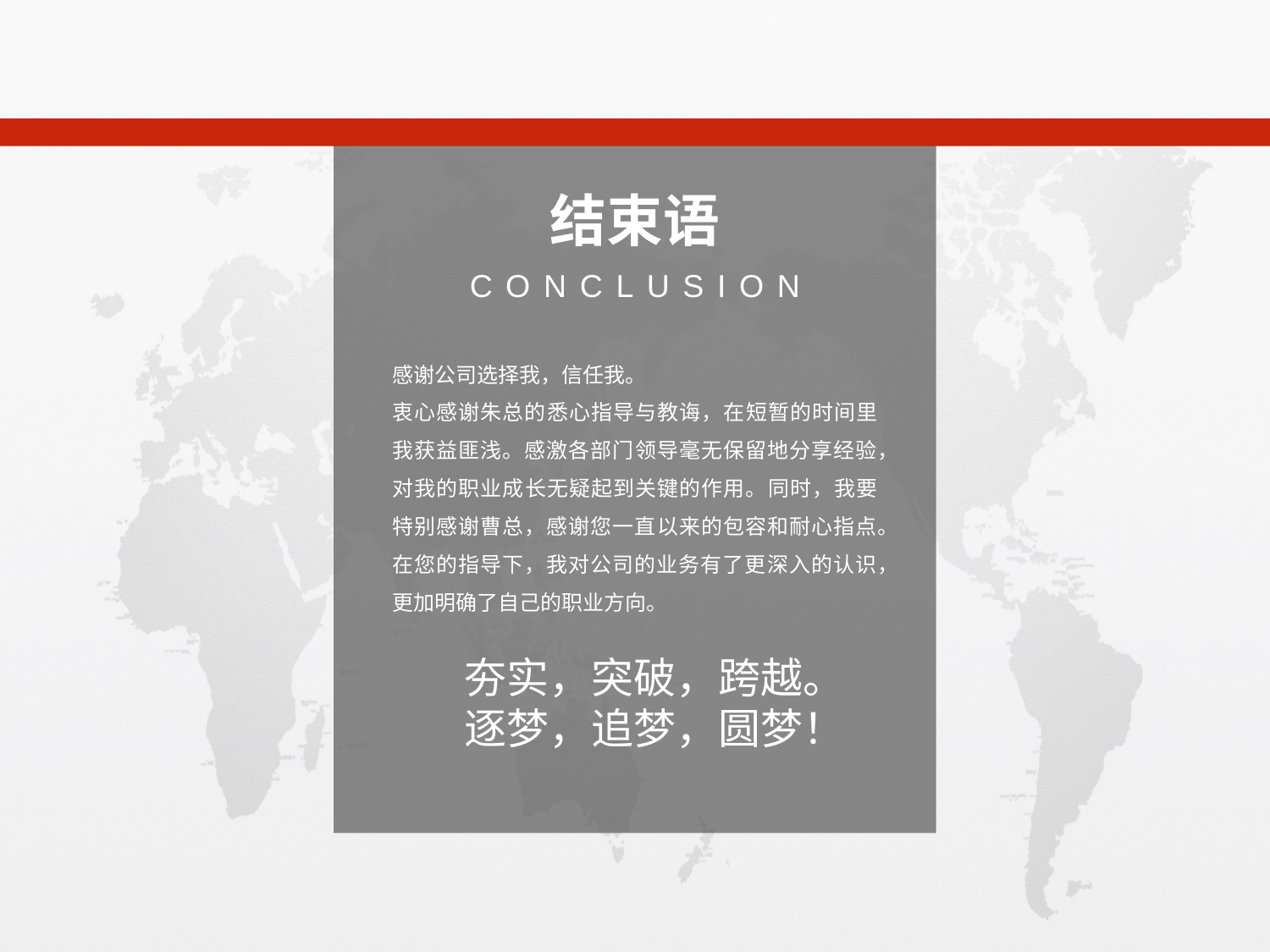

结束语
CONCLUSION
感谢公司选择我，信任我。
衷心感谢朱总的悉心指导与教诲，在短暂的时间里我获益匪浅。感激各部门领导毫无保留地分享经验，对我的职业成长无疑起到关键的作用。同时，我要特别感谢曹总，感谢您一直以来的包容和耐心指点。在您的指导下，我对公司的业务有了更深入的认识，更加明确了自己的职业方向。

夯实，突破，跨越。
逐梦，追梦，圆梦！